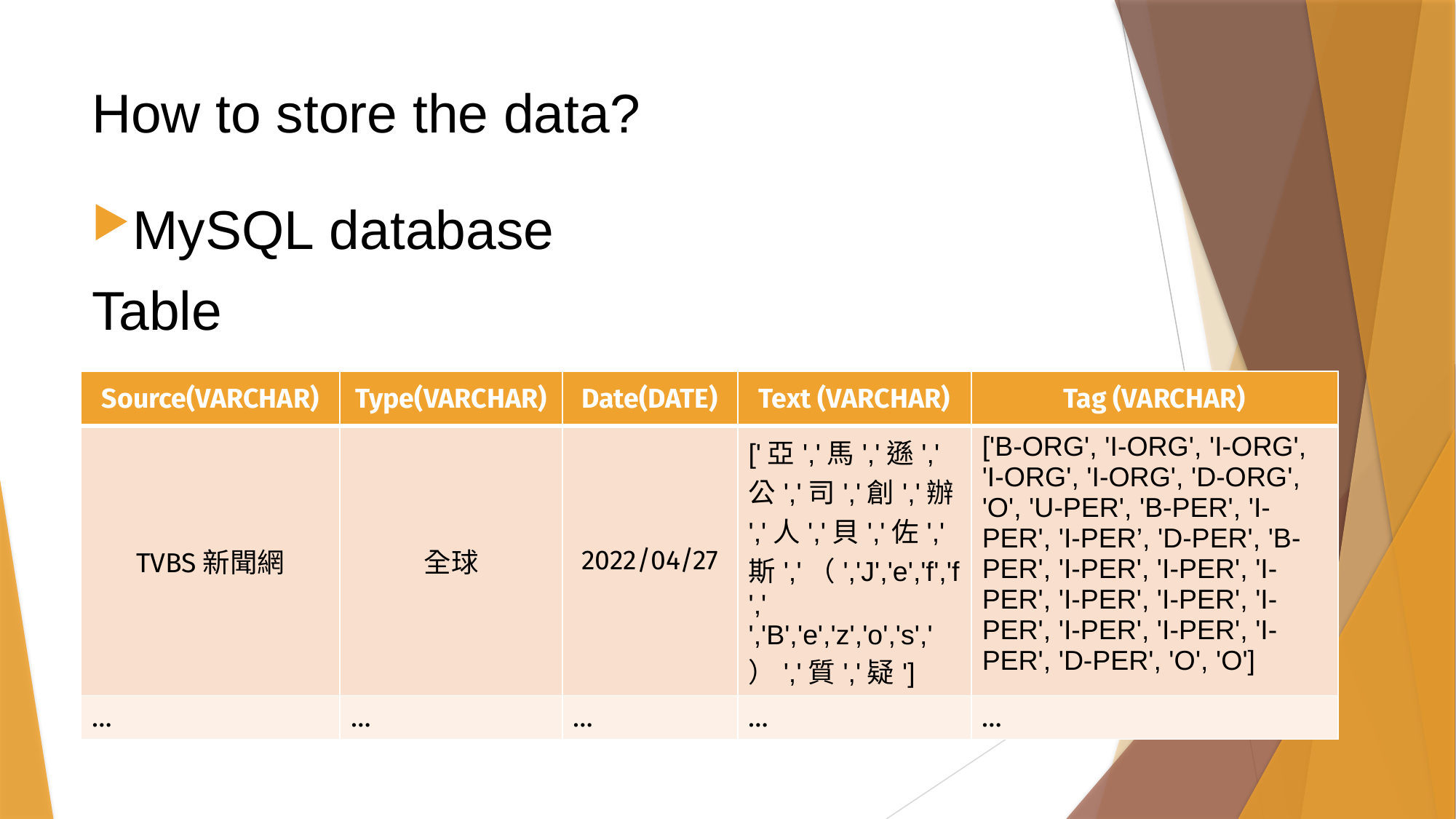

# How to store the data?
MySQL database
Table
| Source(VARCHAR) | Type(VARCHAR) | Date(DATE) | Text (VARCHAR) | Tag (VARCHAR) |
| --- | --- | --- | --- | --- |
| TVBS新聞網 | 全球 | 2022/04/27 | ['亞','馬','遜','公','司','創','辦','人','貝','佐','斯','（','J','e','f','f',' ','B','e','z','o','s','）','質','疑'] | ['B-ORG', 'I-ORG', 'I-ORG', 'I-ORG', 'I-ORG', 'D-ORG', 'O', 'U-PER', 'B-PER', 'I-PER', 'I-PER’, 'D-PER', 'B-PER', 'I-PER', 'I-PER', 'I-PER', 'I-PER', 'I-PER', 'I-PER', 'I-PER', 'I-PER', 'I-PER', 'D-PER', 'O', 'O'] |
| … | … | … | … | … |